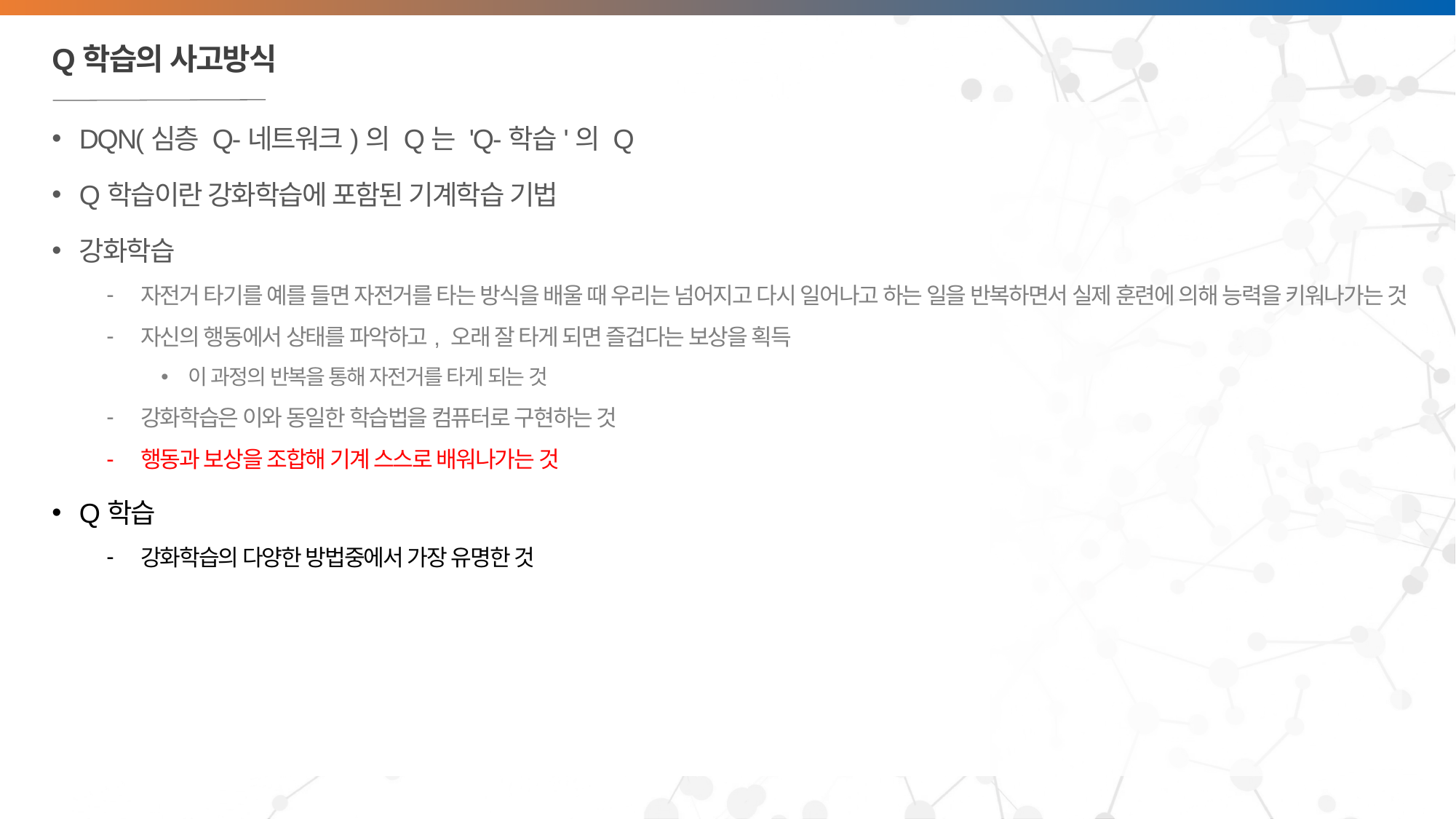

# Q학습의 사고방식

DQN(심층 Q-네트워크)의 Q는 'Q-학습'의 Q
Q학습이란 강화학습에 포함된 기계학습 기법
강화학습
자전거 타기를 예를 들면 자전거를 타는 방식을 배울 때 우리는 넘어지고 다시 일어나고 하는 일을 반복하면서 실제 훈련에 의해 능력을 키워나가는 것
자신의 행동에서 상태를 파악하고, 오래 잘 타게 되면 즐겁다는 보상을 획득
이 과정의 반복을 통해 자전거를 타게 되는 것
강화학습은 이와 동일한 학습법을 컴퓨터로 구현하는 것
행동과 보상을 조합해 기계 스스로 배워나가는 것
Q학습
강화학습의 다양한 방법중에서 가장 유명한 것